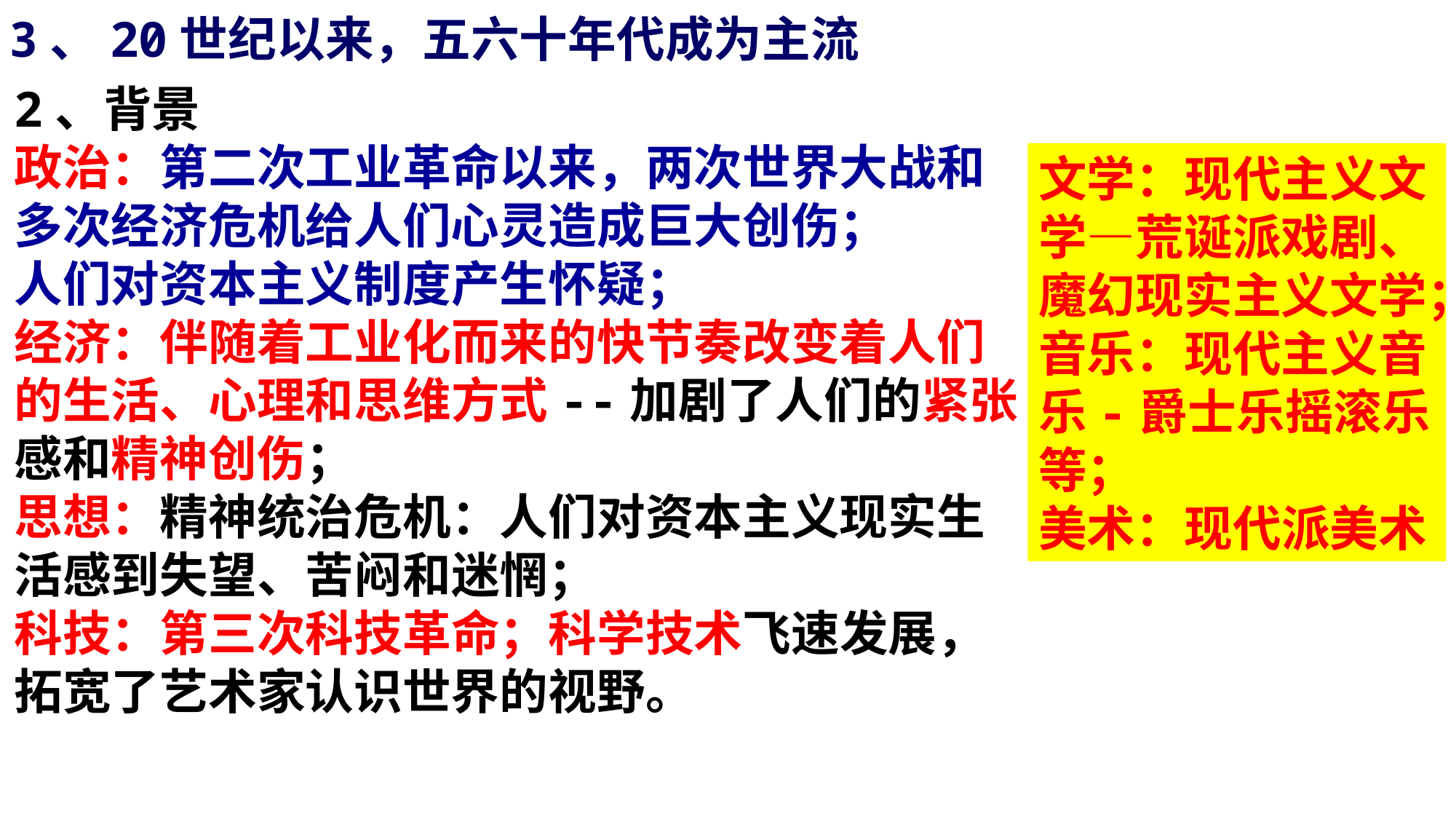

3、20世纪以来，五六十年代成为主流
2、背景
政治：第二次工业革命以来，两次世界大战和多次经济危机给人们心灵造成巨大创伤；
人们对资本主义制度产生怀疑；
经济：伴随着工业化而来的快节奏改变着人们的生活、心理和思维方式--加剧了人们的紧张感和精神创伤；
思想：精神统治危机：人们对资本主义现实生活感到失望、苦闷和迷惘；
科技：第三次科技革命；科学技术飞速发展，拓宽了艺术家认识世界的视野。
文学：现代主义文学—荒诞派戏剧、魔幻现实主义文学；
音乐：现代主义音乐-爵士乐摇滚乐等；
美术：现代派美术